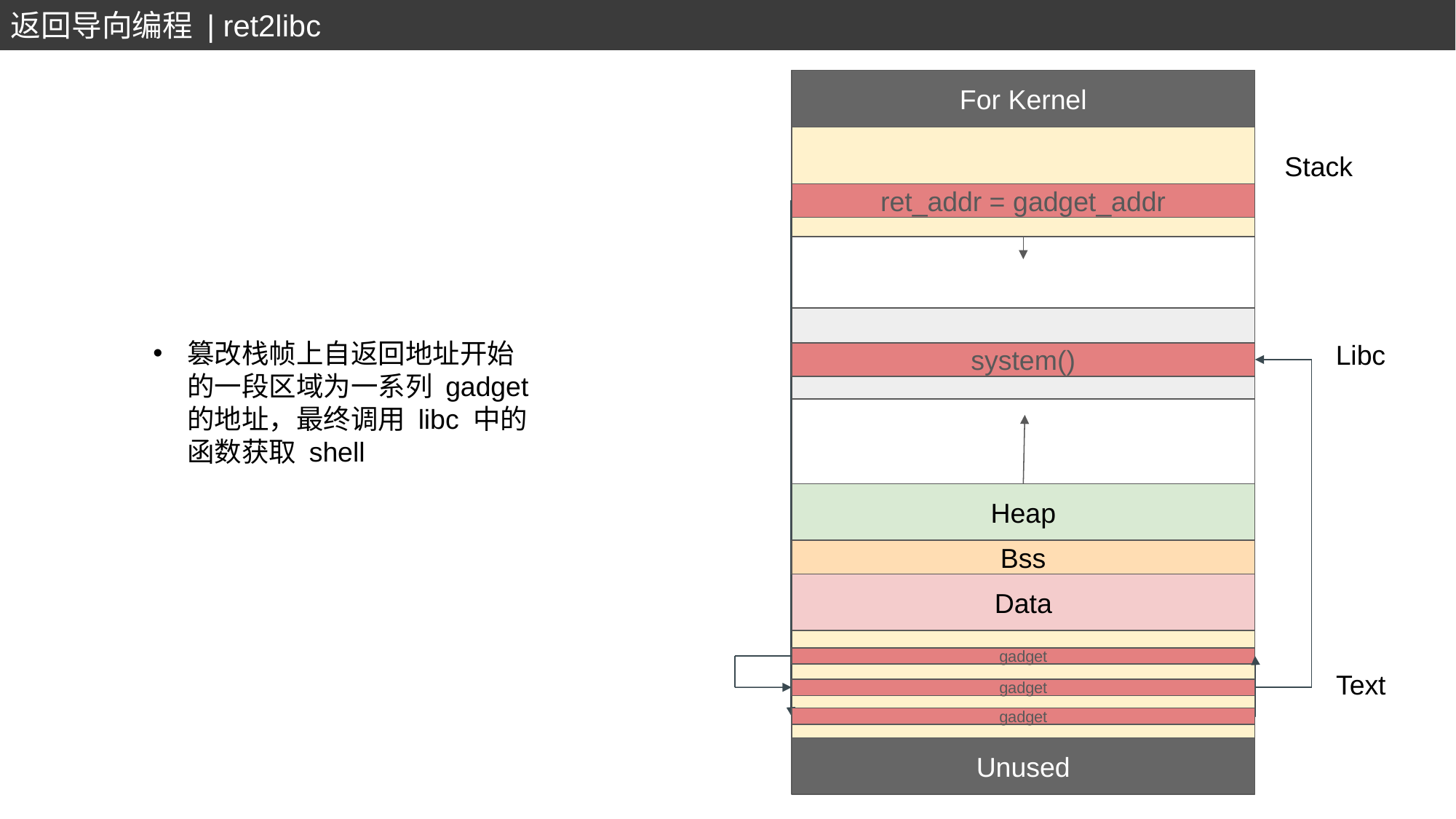

返回导向编程 | ret2libc
For Kernel

Heap
Data

Unused
ret_addr = gadget_addr
Stack
篡改栈帧上自返回地址开始的一段区域为一系列 gadget 的地址，最终调用 libc 中的函数获取 shell
Libc
system()
Bss
gadget
Text
gadget
gadget